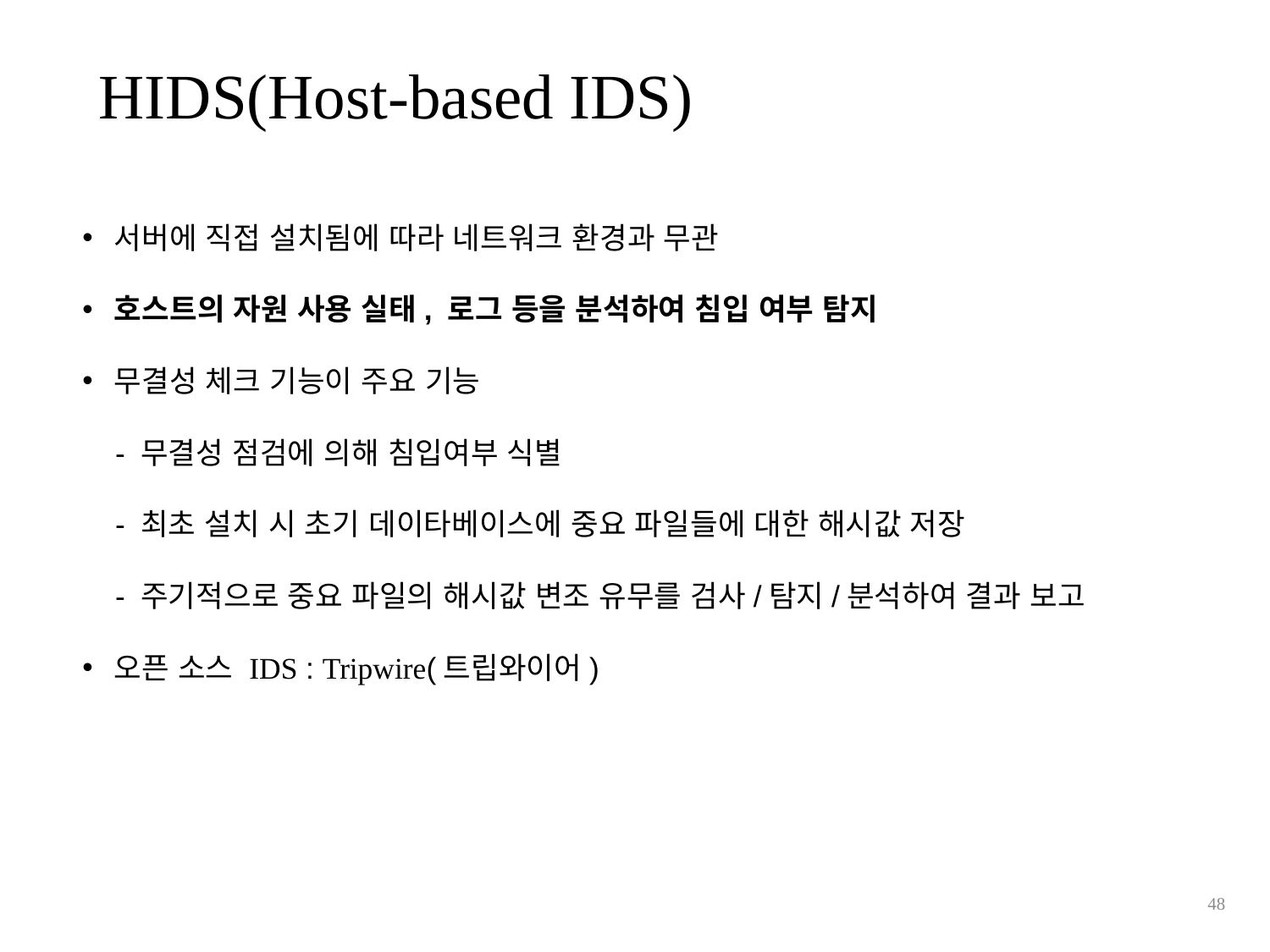

# HIDS(Host-based IDS)
서버에 직접 설치됨에 따라 네트워크 환경과 무관
호스트의 자원 사용 실태, 로그 등을 분석하여 침입 여부 탐지
무결성 체크 기능이 주요 기능
    - 무결성 점검에 의해 침입여부 식별
    - 최초 설치 시 초기 데이타베이스에 중요 파일들에 대한 해시값 저장
    - 주기적으로 중요 파일의 해시값 변조 유무를 검사/탐지/분석하여 결과 보고
오픈 소스 IDS : Tripwire(트립와이어)
48